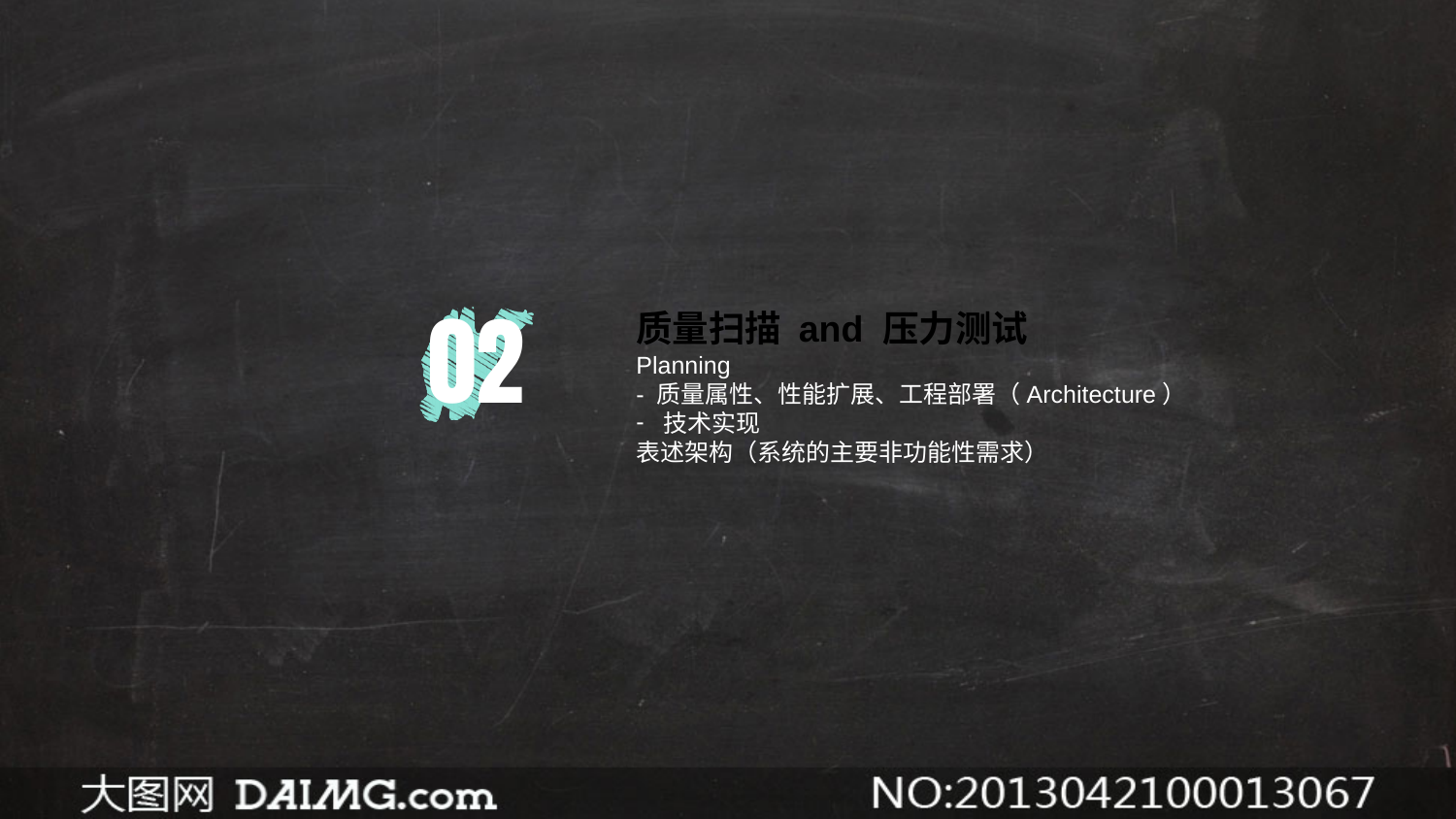

02
质量扫描 and 压力测试
Planning
- 质量属性、性能扩展、工程部署（Architecture）
技术实现
表述架构（系统的主要非功能性需求）